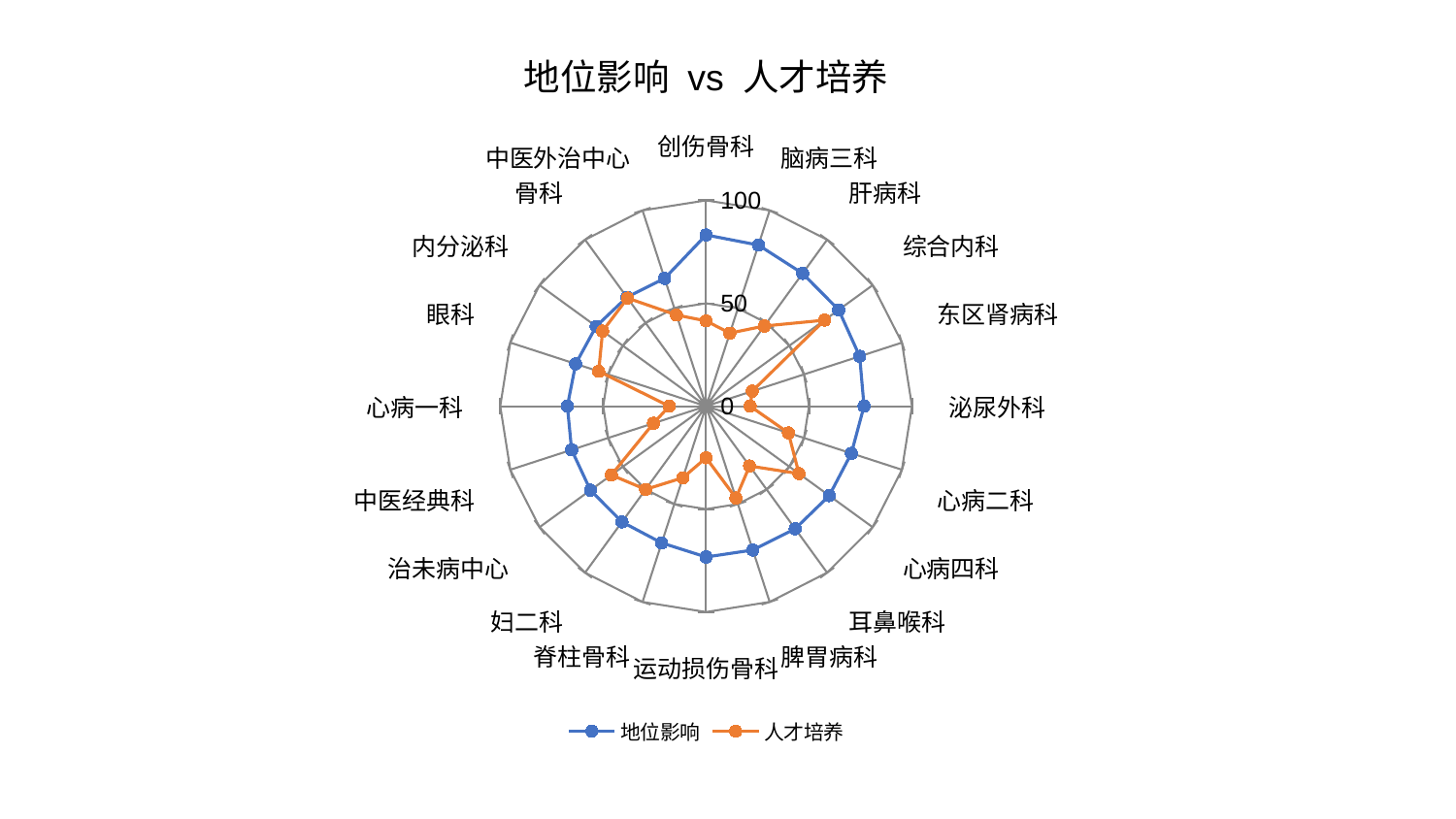

### Chart: 地位影响 vs 人才培养

| Category | 地位影响 | 人才培养 |
|---|---|---|
| 创伤骨科 | 83.21189990580868 | 41.43190804441864 |
| 脑病三科 | 82.30289378865035 | 37.3513492873625 |
| 肝病科 | 79.74504373065048 | 48.1453698364528 |
| 综合内科 | 79.6035475756267 | 71.13012057784354 |
| 东区肾病科 | 78.42923977099908 | 23.573361486949267 |
| 泌尿外科 | 76.70873309524377 | 21.420222510256707 |
| 心病二科 | 74.20422487763614 | 42.060670061697785 |
| 心病四科 | 73.93945752245568 | 55.75353322226221 |
| 耳鼻喉科 | 73.61917967211107 | 35.94018057604364 |
| 脾胃病科 | 73.48620757360807 | 46.938334571263375 |
| 运动损伤骨科 | 73.27462354651638 | 25.09121925219689 |
| 脊柱骨科 | 69.85749512689549 | 36.57991132957926 |
| 妇二科 | 69.52896617677325 | 49.999740465122535 |
| 治未病中心 | 69.4596934366743 | 56.89253444295173 |
| 中医经典科 | 68.680169804141 | 26.890522430900972 |
| 心病一科 | 67.37608292896364 | 17.903477622488502 |
| 眼科 | 66.59927234486295 | 54.88018490574738 |
| 内分泌科 | 66.01889464093341 | 62.12590264917855 |
| 骨科 | 65.47691933310065 | 64.92123399210635 |
| 中医外治中心 | 65.27776211080493 | 46.5886594747451 |
102